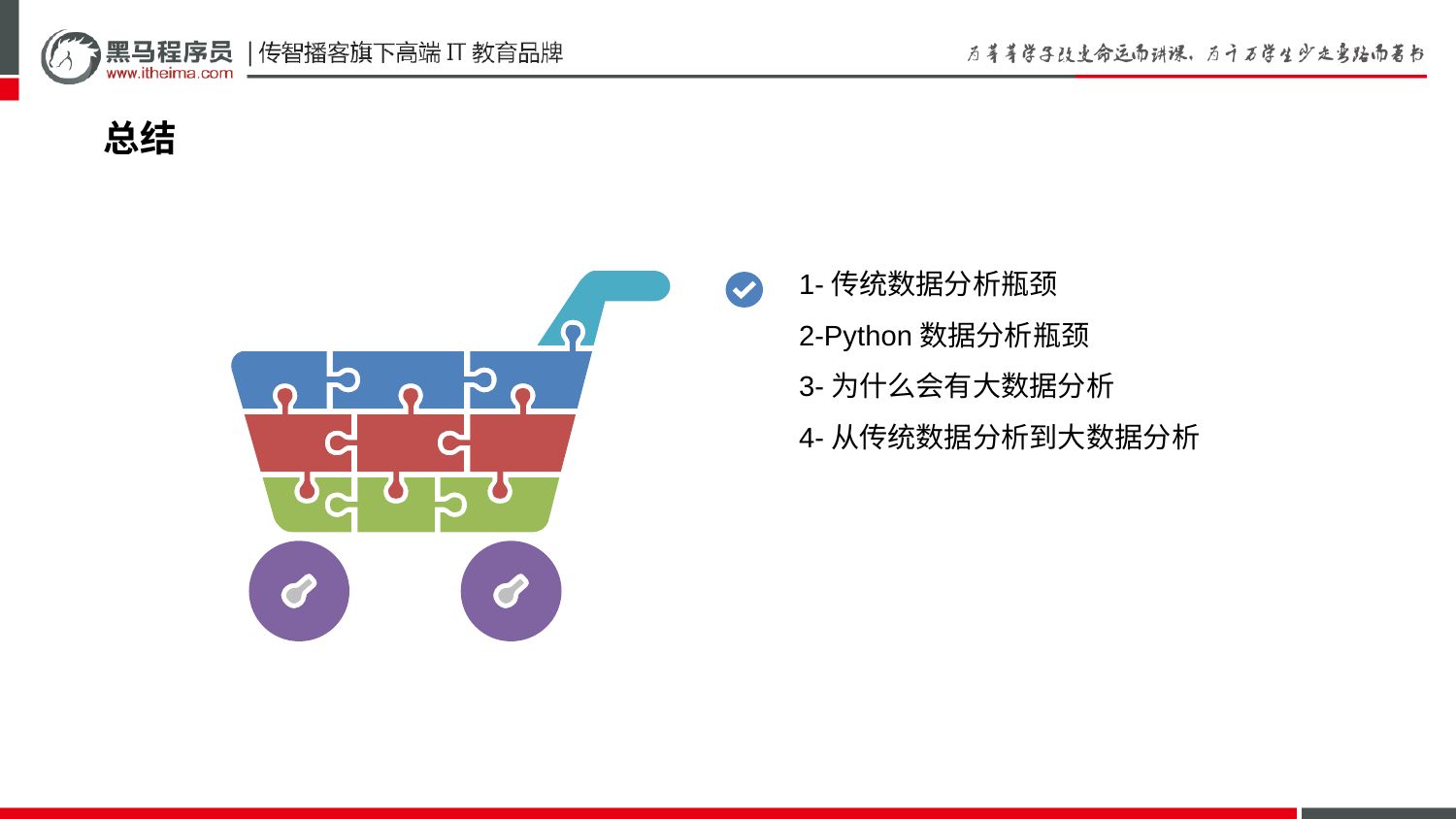

总结
1-传统数据分析瓶颈
2-Python数据分析瓶颈
3-为什么会有大数据分析
4-从传统数据分析到大数据分析